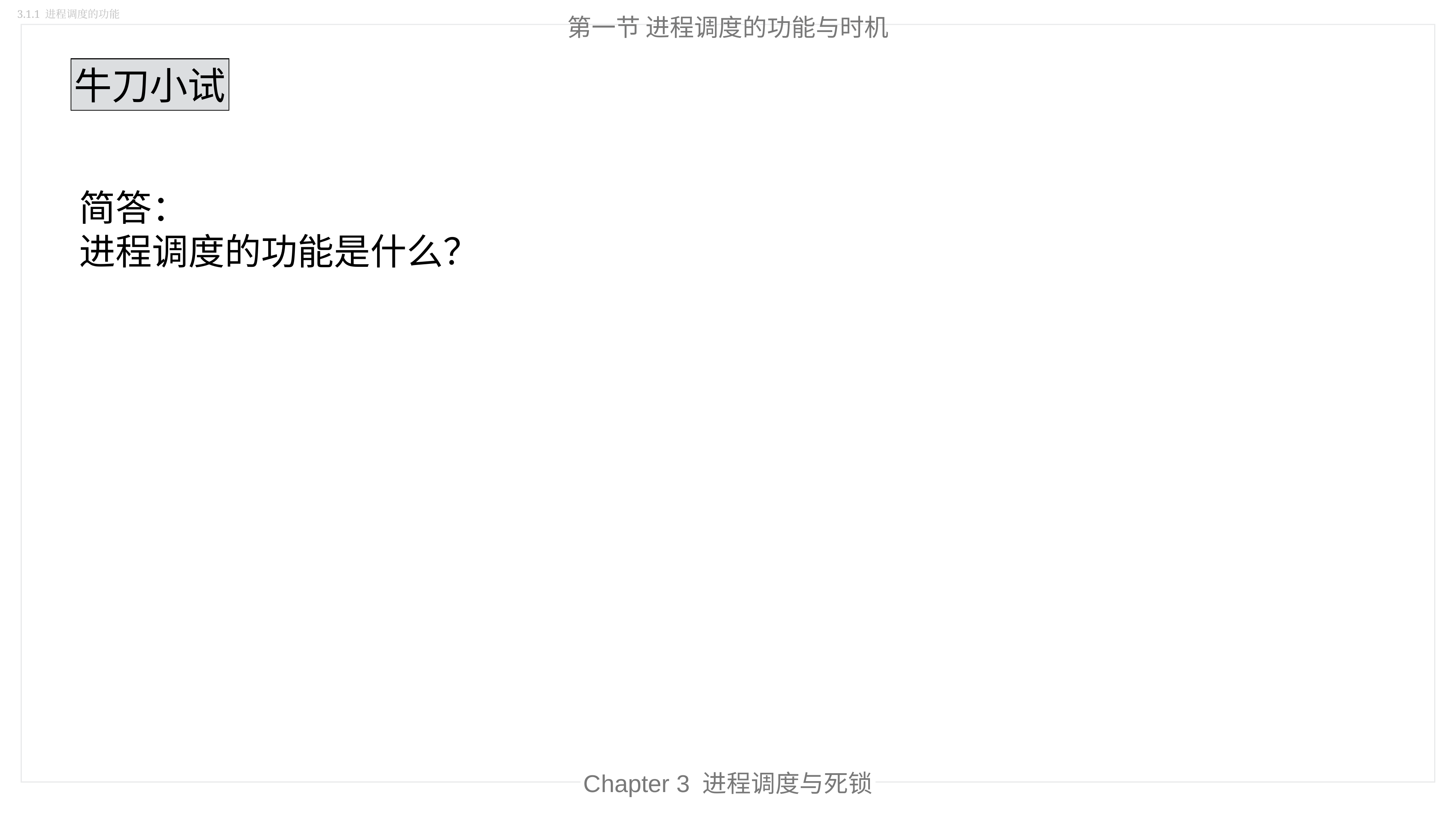

3.1.1 进程调度的功能
第一节 进程调度的功能与时机
牛刀小试
简答：
进程调度的功能是什么？
Chapter 3 进程调度与死锁